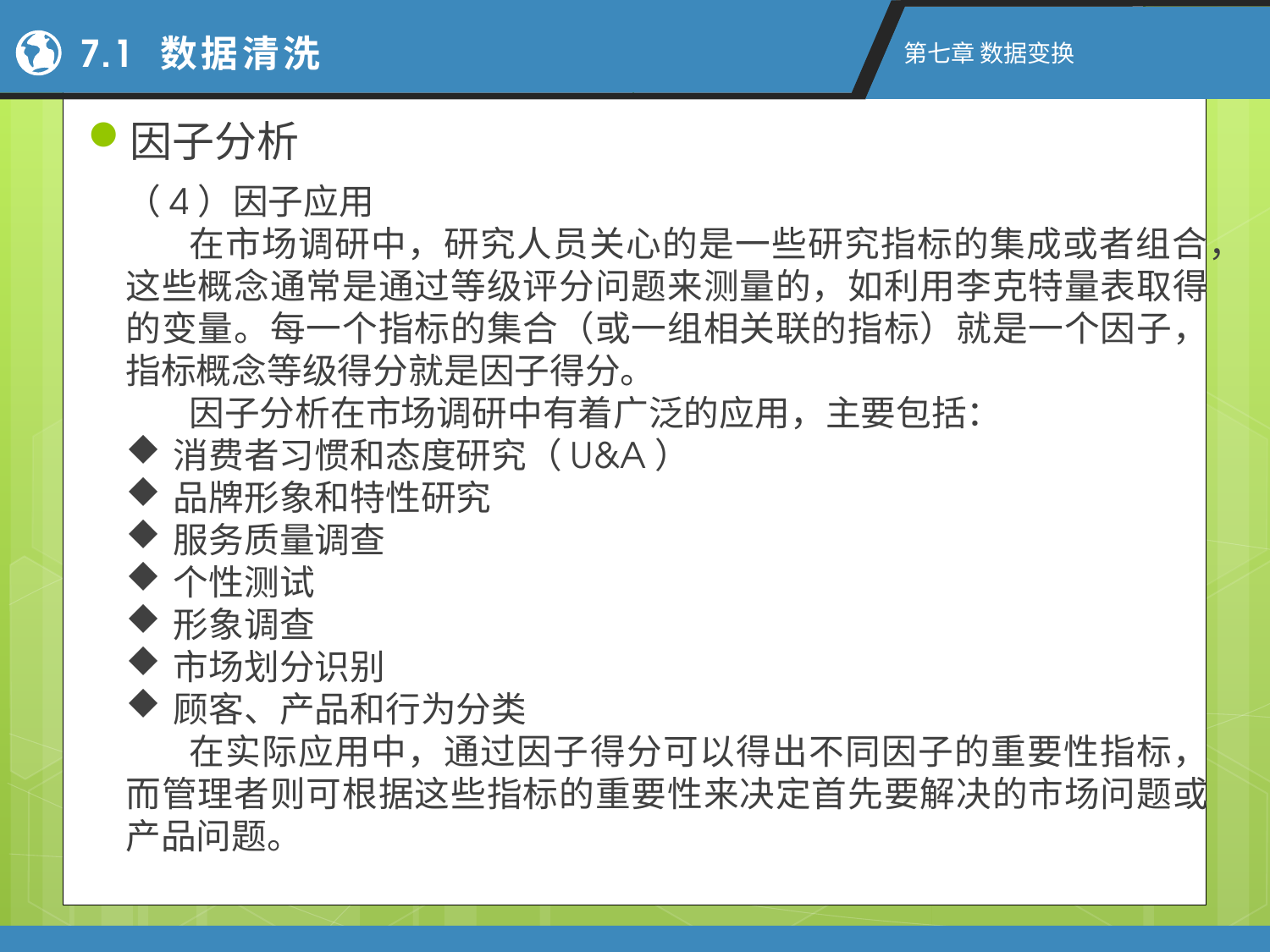

7.1 数据清洗

第七章 数据变换
因子分析
（4）因子应用
在市场调研中，研究人员关心的是一些研究指标的集成或者组合，这些概念通常是通过等级评分问题来测量的，如利用李克特量表取得的变量。每一个指标的集合（或一组相关联的指标）就是一个因子，指标概念等级得分就是因子得分。
因子分析在市场调研中有着广泛的应用，主要包括：
消费者习惯和态度研究（U&A）
品牌形象和特性研究
服务质量调查
个性测试
形象调查
市场划分识别
顾客、产品和行为分类
在实际应用中，通过因子得分可以得出不同因子的重要性指标，而管理者则可根据这些指标的重要性来决定首先要解决的市场问题或产品问题。